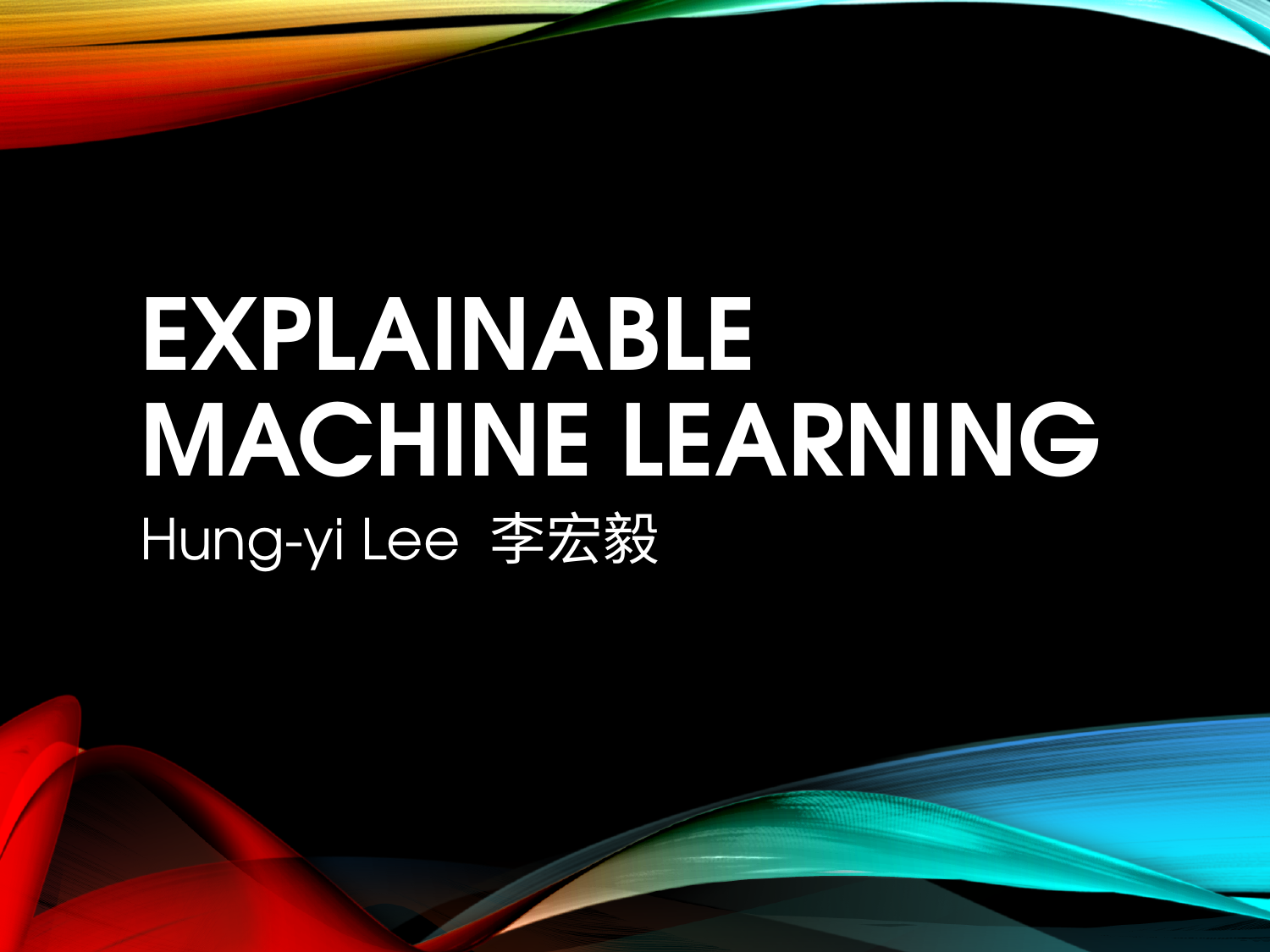

# Explainable Machine Learning
Hung-yi Lee 李宏毅